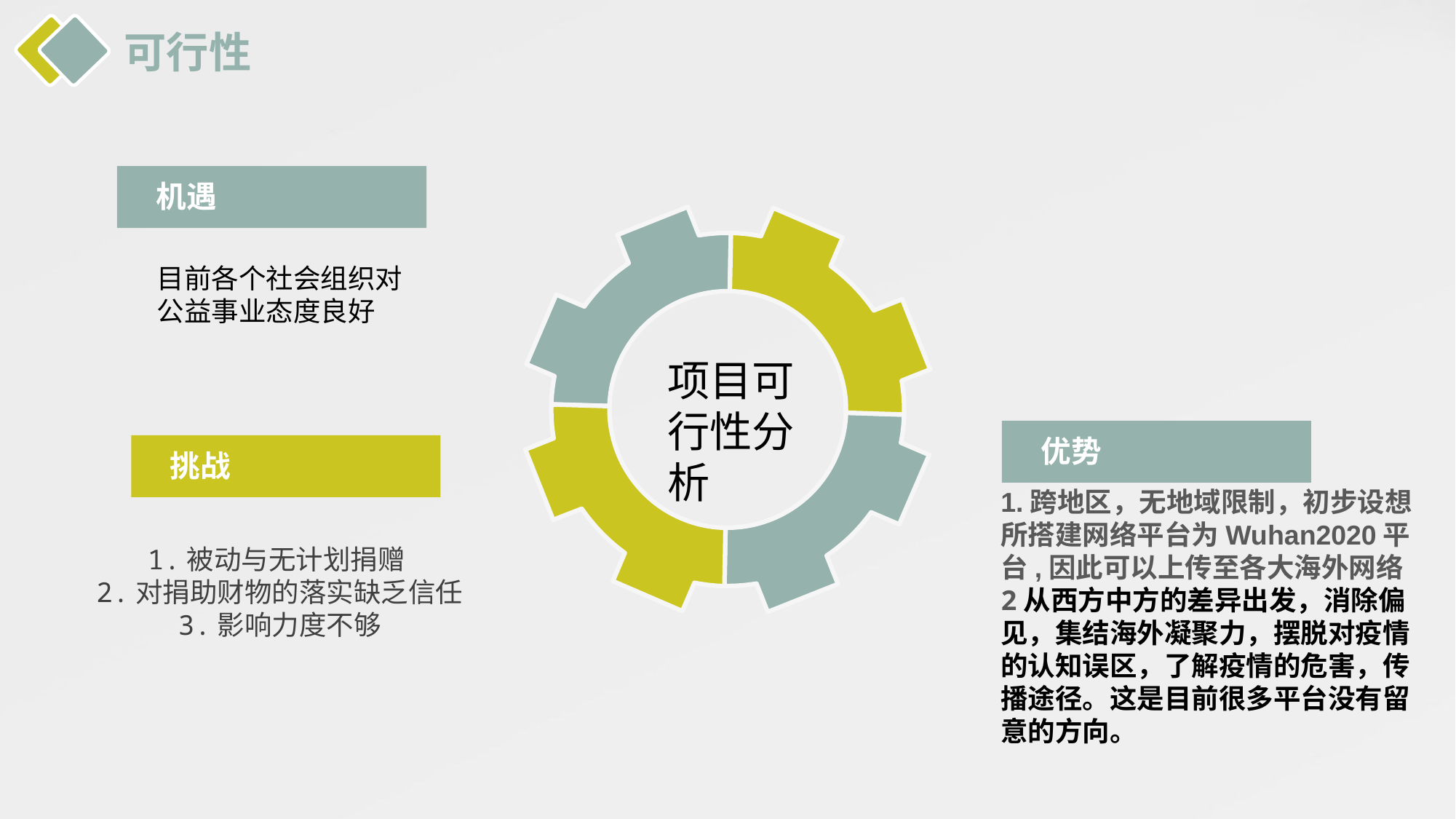

可行性

机遇

目前各个社会组织对公益事业态度良好
项目可行性分析

优势

挑战
1.跨地区，无地域限制，初步设想所搭建网络平台为Wuhan2020平台,因此可以上传至各大海外网络
2从西方中方的差异出发，消除偏见，集结海外凝聚力，摆脱对疫情的认知误区，了解疫情的危害，传播途径。这是目前很多平台没有留意的方向。

1.被动与无计划捐赠
2.对捐助财物的落实缺乏信任
3.影响力度不够